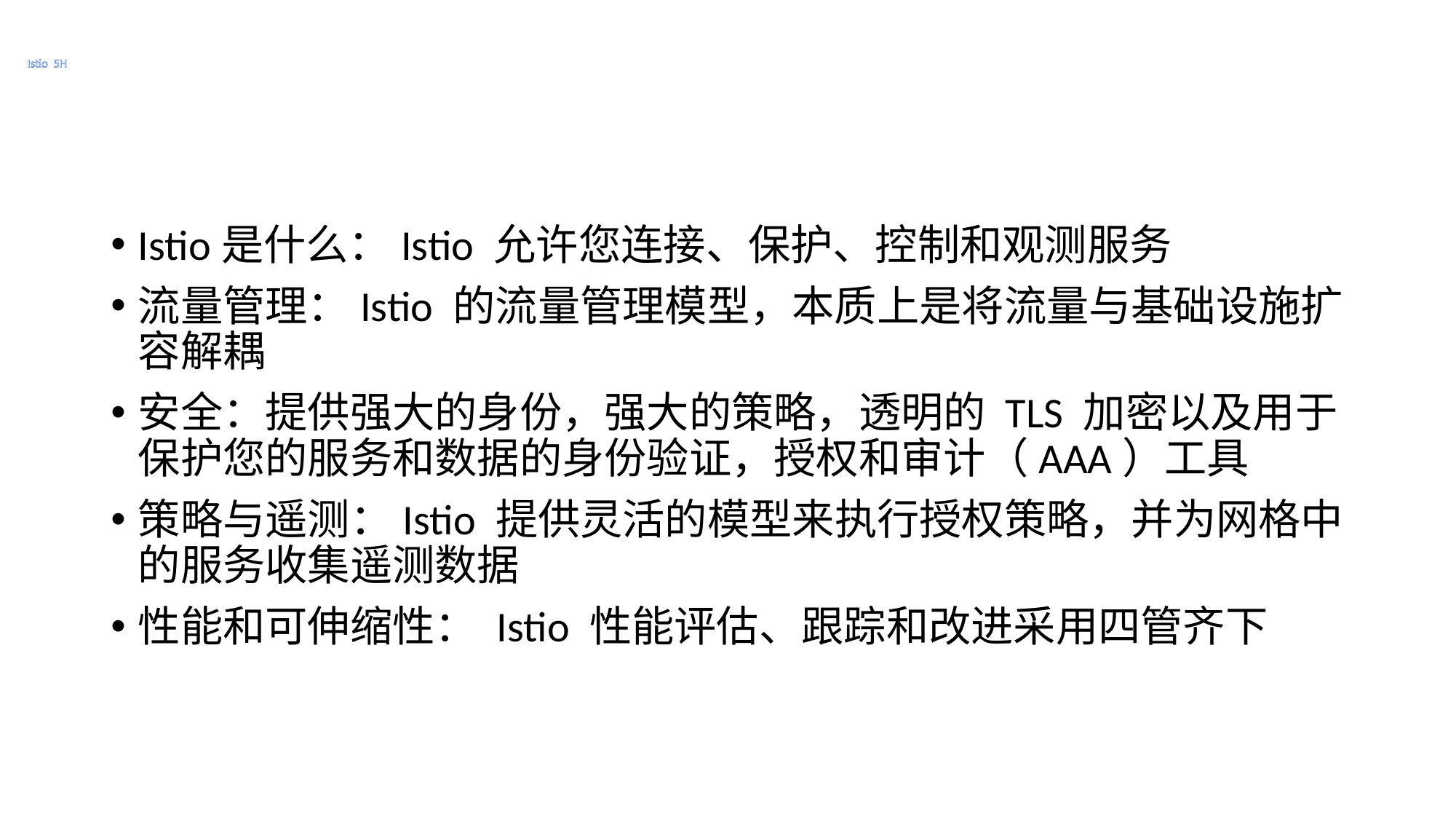

# Istio  5H
Istio是什么：Istio 允许您连接、保护、控制和观测服务
流量管理：Istio 的流量管理模型，本质上是将流量与基础设施扩容解耦
安全：提供强大的身份，强大的策略，透明的 TLS 加密以及用于保护您的服务和数据的身份验证，授权和审计（AAA）工具
策略与遥测：Istio 提供灵活的模型来执行授权策略，并为网格中的服务收集遥测数据
性能和可伸缩性： Istio 性能评估、跟踪和改进采用四管齐下